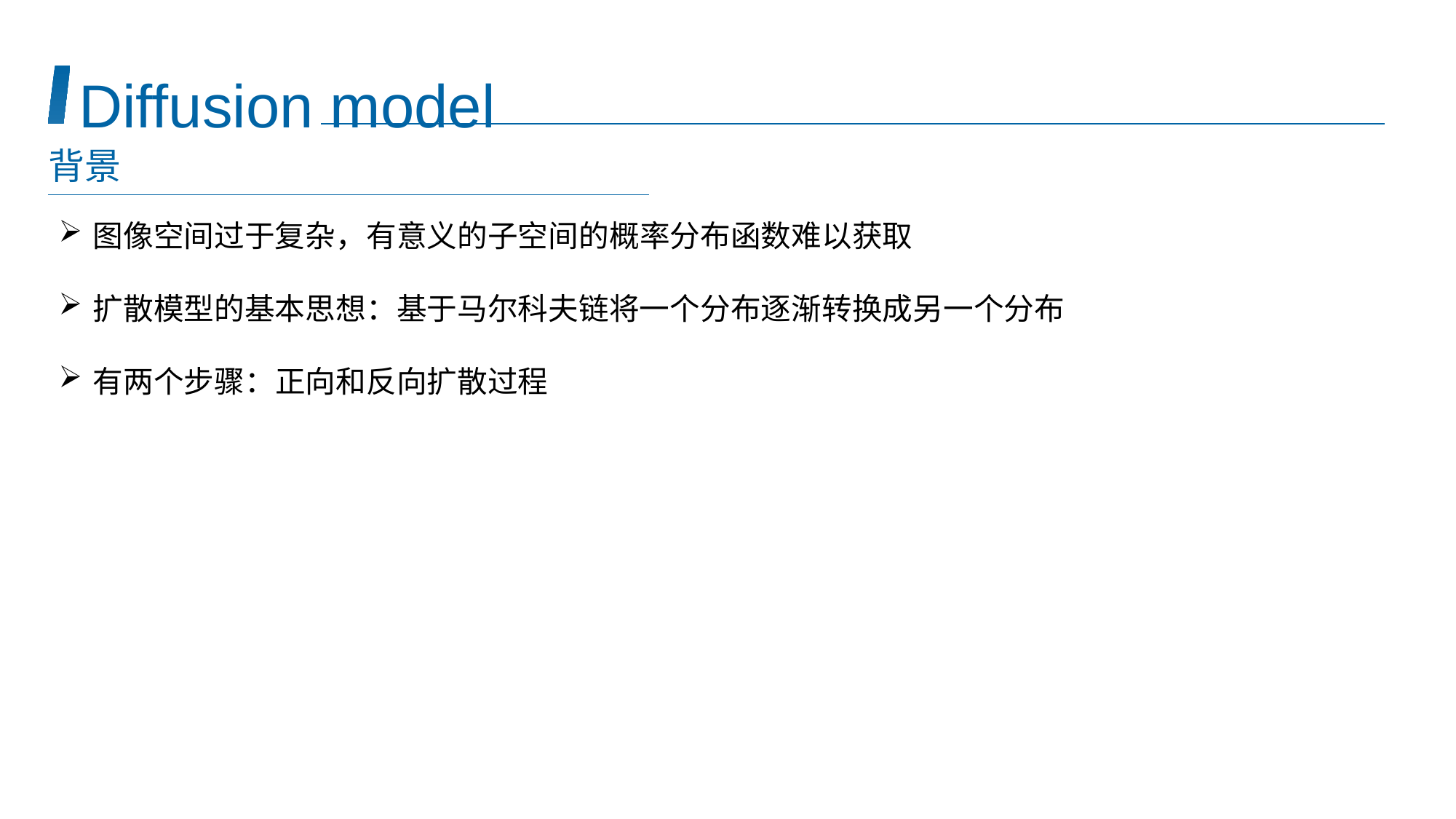

Diffusion model
背景
图像空间过于复杂，有意义的子空间的概率分布函数难以获取

扩散模型的基本思想：基于马尔科夫链将一个分布逐渐转换成另一个分布

有两个步骤：正向和反向扩散过程